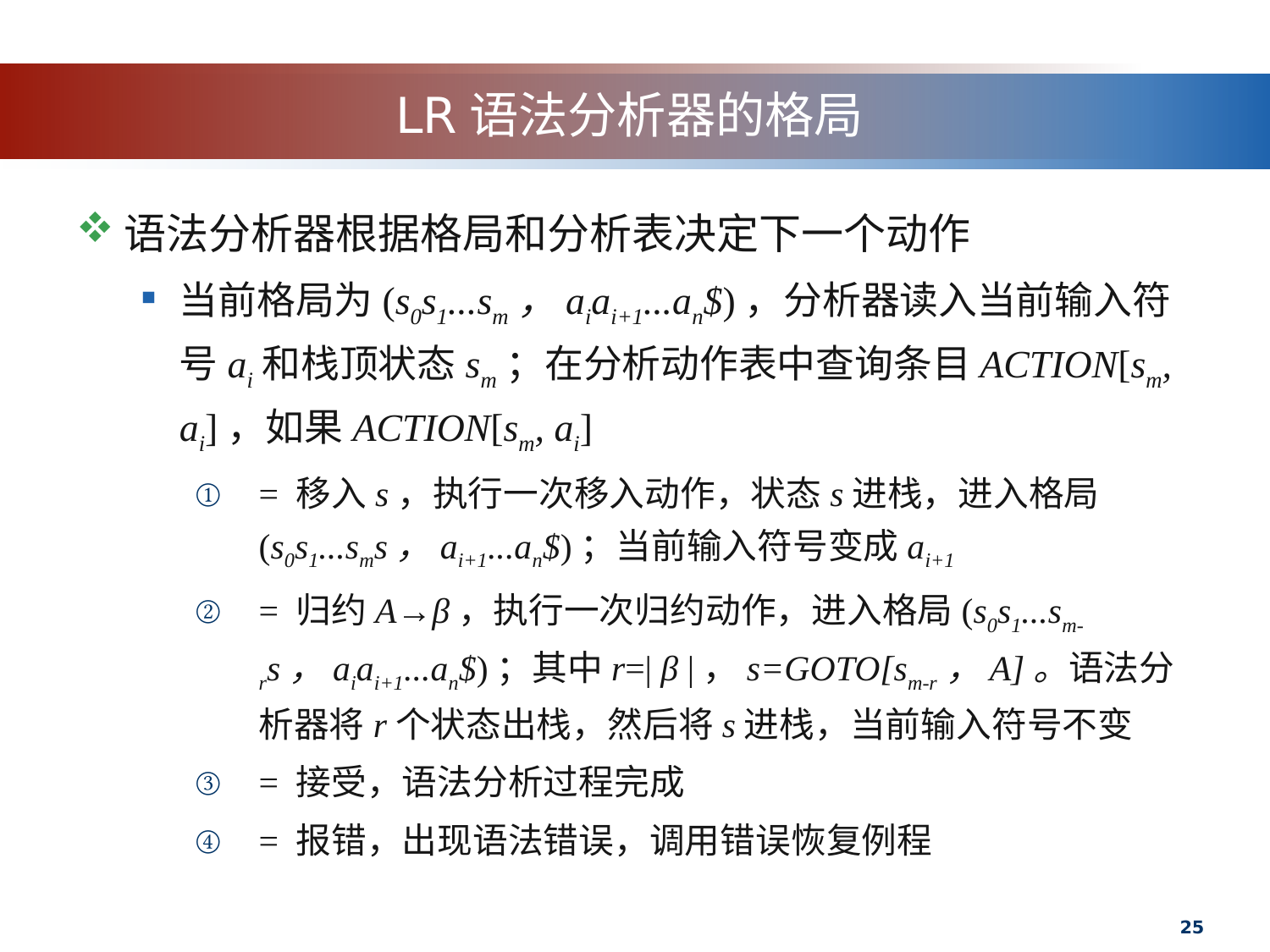

# LR语法分析器的格局
语法分析器根据格局和分析表决定下一个动作
当前格局为(s0s1...sm，aiai+1...an$)，分析器读入当前输入符号ai和栈顶状态sm；在分析动作表中查询条目ACTION[sm, ai]，如果ACTION[sm, ai]
= 移入s，执行一次移入动作，状态s进栈，进入格局(s0s1...sms，ai+1...an$)；当前输入符号变成ai+1
= 归约A→β，执行一次归约动作，进入格局(s0s1...sm-rs，aiai+1...an$)；其中r=| β |，s=GOTO[sm-r，A]。语法分析器将r个状态出栈，然后将s进栈，当前输入符号不变
= 接受，语法分析过程完成
= 报错，出现语法错误，调用错误恢复例程
25